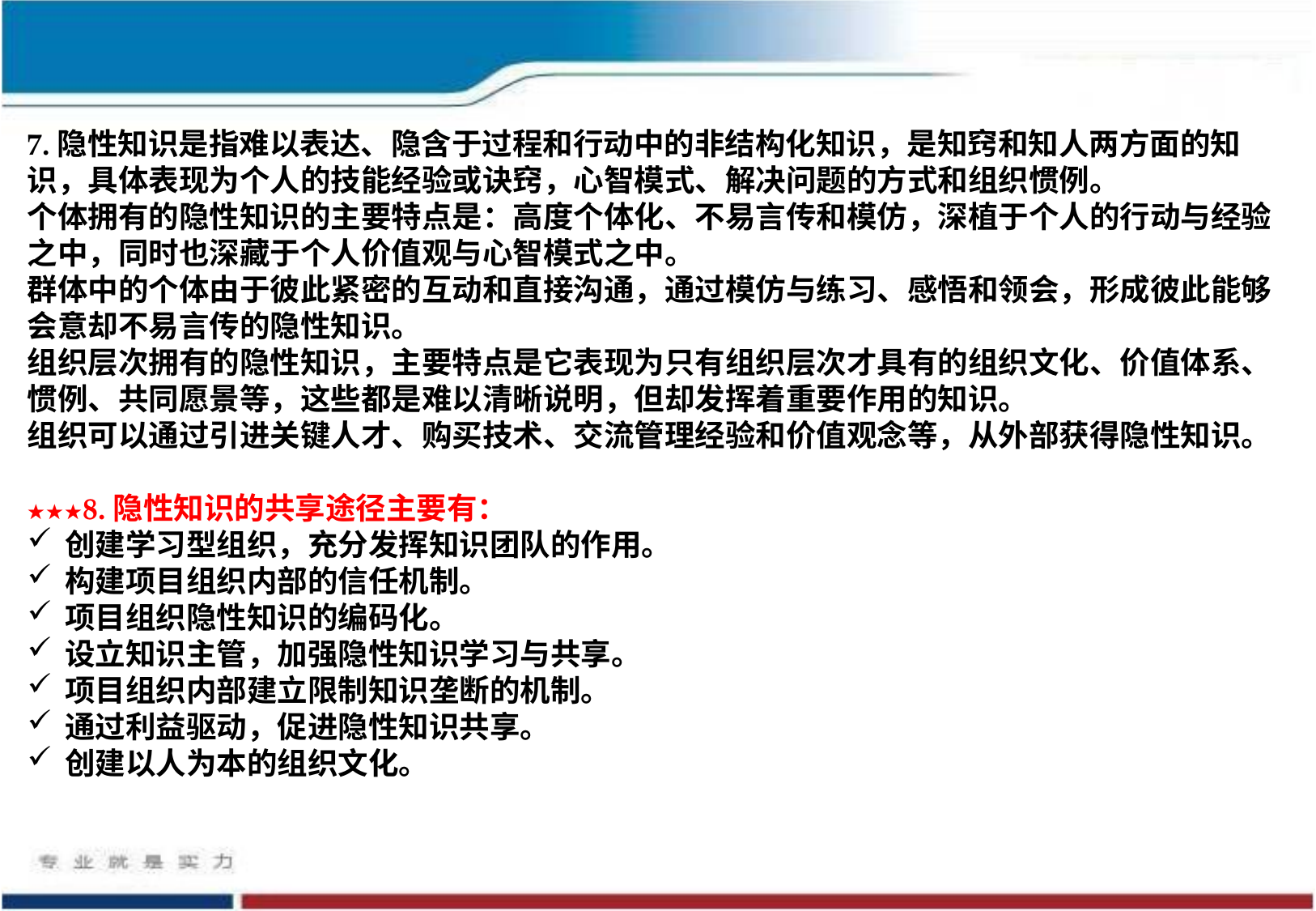

7.隐性知识是指难以表达、隐含于过程和行动中的非结构化知识，是知窍和知人两方面的知识，具体表现为个人的技能经验或诀窍，心智模式、解决问题的方式和组织惯例。
个体拥有的隐性知识的主要特点是：高度个体化、不易言传和模仿，深植于个人的行动与经验之中，同时也深藏于个人价值观与心智模式之中。
群体中的个体由于彼此紧密的互动和直接沟通，通过模仿与练习、感悟和领会，形成彼此能够会意却不易言传的隐性知识。
组织层次拥有的隐性知识，主要特点是它表现为只有组织层次才具有的组织文化、价值体系、惯例、共同愿景等，这些都是难以清晰说明，但却发挥着重要作用的知识。
组织可以通过引进关键人才、购买技术、交流管理经验和价值观念等，从外部获得隐性知识。

★★★8.隐性知识的共享途径主要有：
创建学习型组织，充分发挥知识团队的作用。
构建项目组织内部的信任机制。
项目组织隐性知识的编码化。
设立知识主管，加强隐性知识学习与共享。
项目组织内部建立限制知识垄断的机制。
通过利益驱动，促进隐性知识共享。
创建以人为本的组织文化。